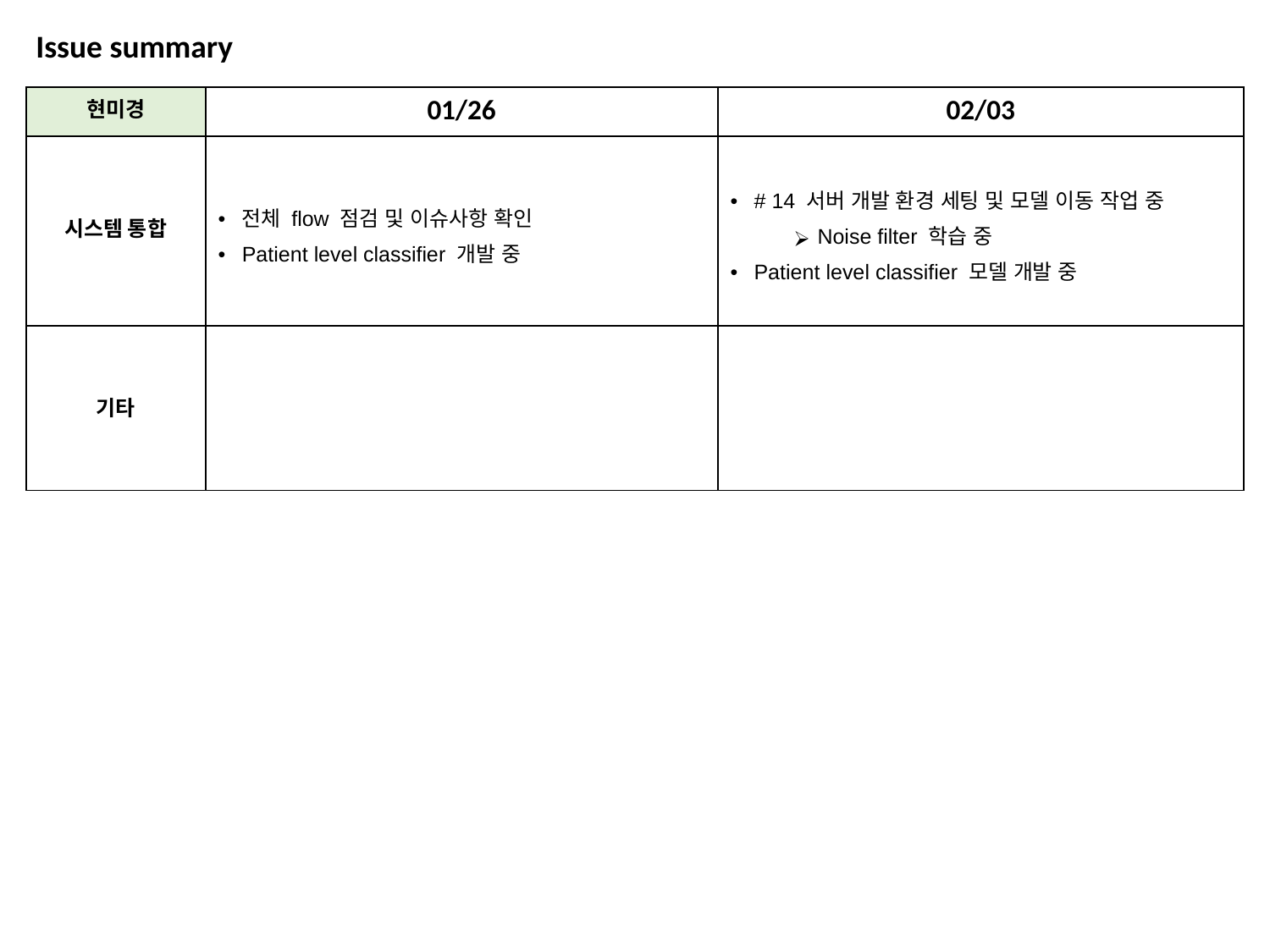

Issue summary
| 현미경 | 01/26 | 02/03 |
| --- | --- | --- |
| 시스템 통합 | 전체 flow 점검 및 이슈사항 확인 Patient level classifier 개발 중 | # 14 서버 개발 환경 세팅 및 모델 이동 작업 중 Noise filter 학습 중 Patient level classifier 모델 개발 중 |
| 기타 |  |  |